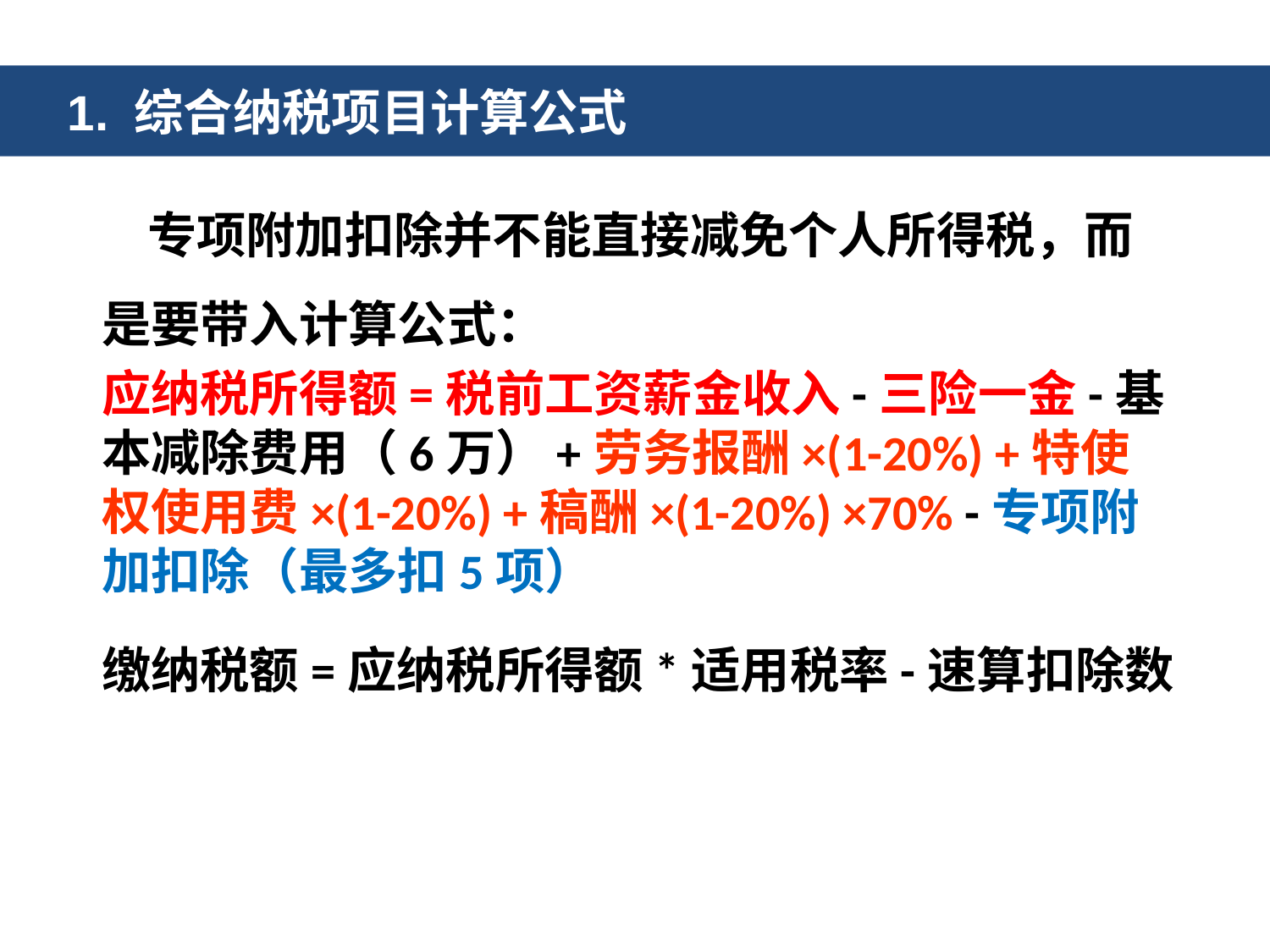

1. 综合纳税项目计算公式
   专项附加扣除并不能直接减免个人所得税，而是要带入计算公式：
应纳税所得额=税前工资薪金收入-三险一金-基本减除费用（6万）+劳务报酬×(1-20%) +特使权使用费×(1-20%) +稿酬×(1-20%) ×70% -专项附加扣除（最多扣5项）
缴纳税额=应纳税所得额*适用税率-速算扣除数
46